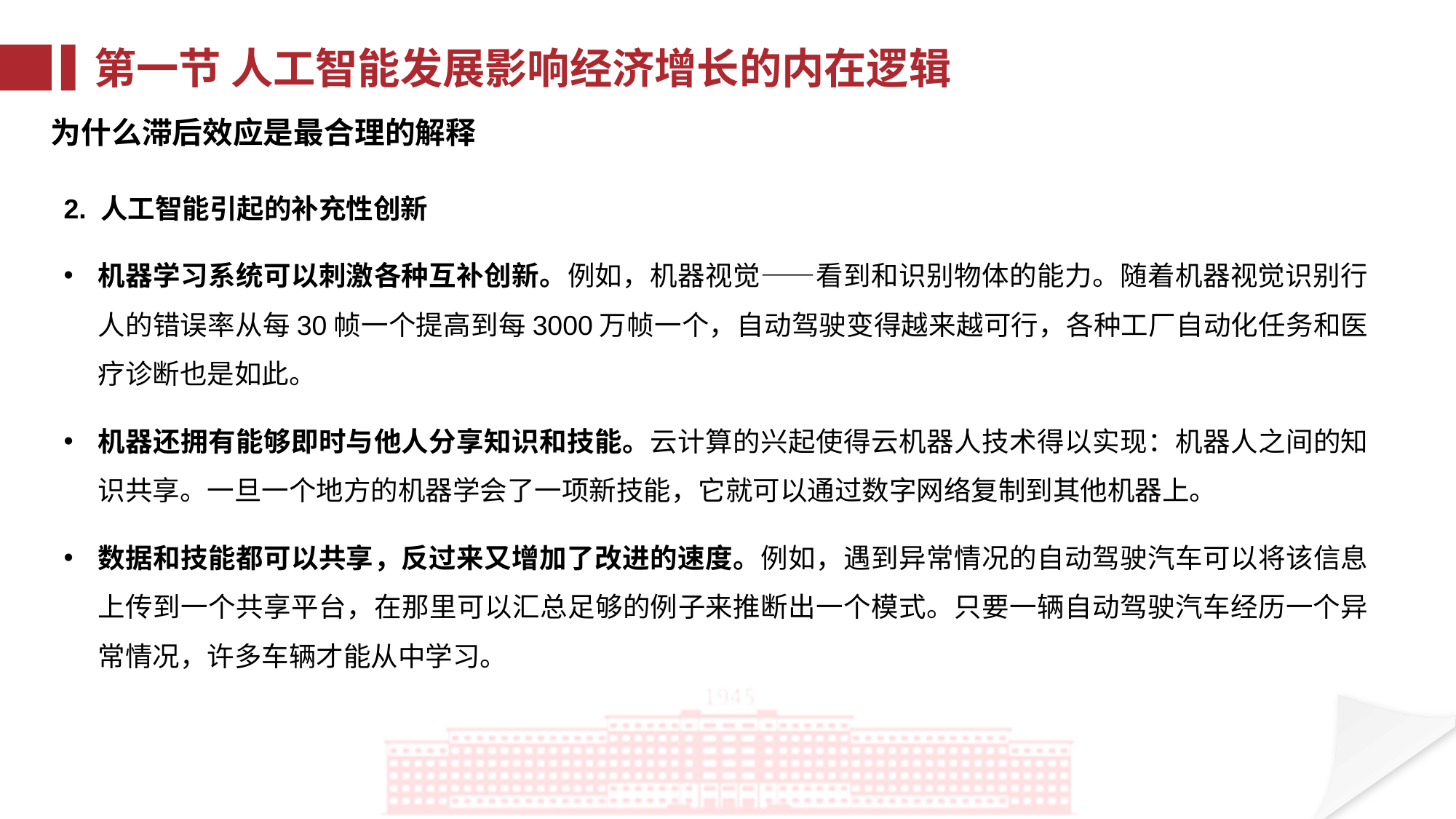

第一节 人工智能发展影响经济增长的内在逻辑
为什么滞后效应是最合理的解释
2. 人工智能引起的补充性创新
机器学习系统可以刺激各种互补创新。例如，机器视觉——看到和识别物体的能力。随着机器视觉识别行人的错误率从每30帧一个提高到每3000万帧一个，自动驾驶变得越来越可行，各种工厂自动化任务和医疗诊断也是如此。
机器还拥有能够即时与他人分享知识和技能。云计算的兴起使得云机器人技术得以实现：机器人之间的知识共享。一旦一个地方的机器学会了一项新技能，它就可以通过数字网络复制到其他机器上。
数据和技能都可以共享，反过来又增加了改进的速度。例如，遇到异常情况的自动驾驶汽车可以将该信息上传到一个共享平台，在那里可以汇总足够的例子来推断出一个模式。只要一辆自动驾驶汽车经历一个异常情况，许多车辆才能从中学习。